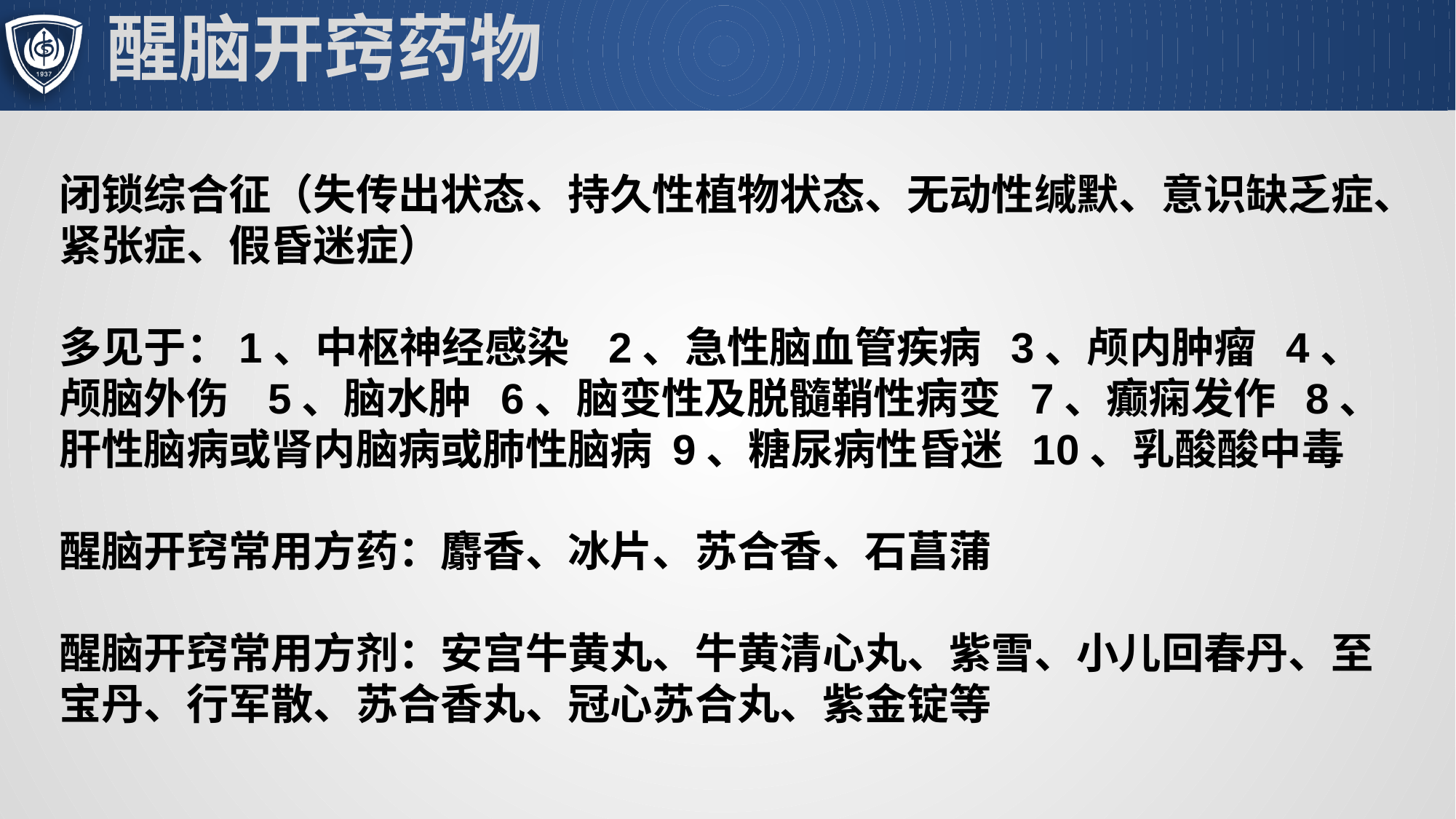

# 醒脑开窍药物
闭锁综合征（失传出状态、持久性植物状态、无动性缄默、意识缺乏症、紧张症、假昏迷症）

多见于：1、中枢神经感染   2、急性脑血管疾病  3、颅内肿瘤  4、颅脑外伤   5、脑水肿  6、脑变性及脱髓鞘性病变  7、癫痫发作  8、肝性脑病或肾内脑病或肺性脑病 9、糖尿病性昏迷  10、乳酸酸中毒

醒脑开窍常用方药：麝香、冰片、苏合香、石菖蒲

醒脑开窍常用方剂：安宫牛黄丸、牛黄清心丸、紫雪、小儿回春丹、至宝丹、行军散、苏合香丸、冠心苏合丸、紫金锭等